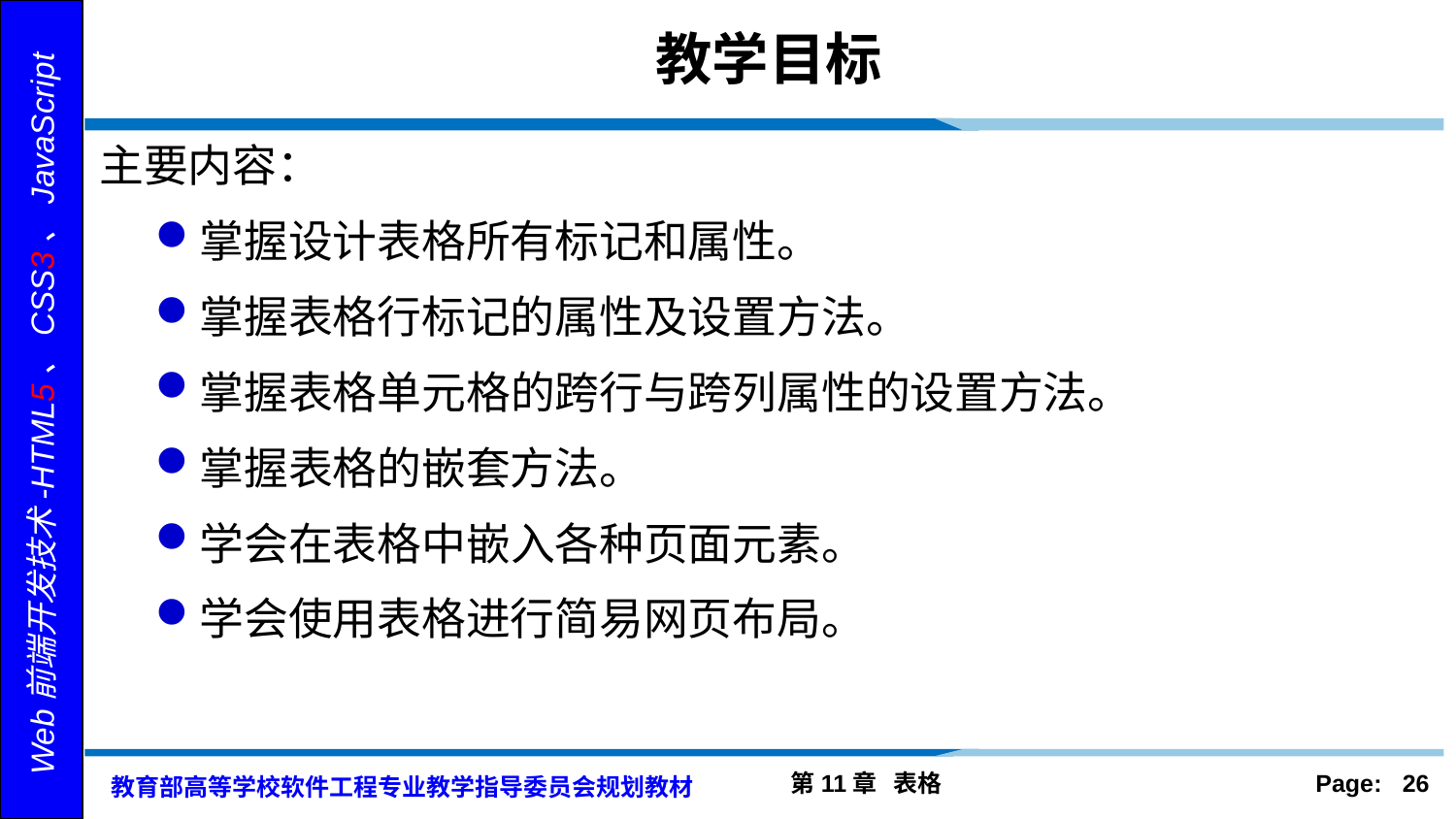

# 教学目标
主要内容：
掌握设计表格所有标记和属性。
掌握表格行标记的属性及设置方法。
掌握表格单元格的跨行与跨列属性的设置方法。
掌握表格的嵌套方法。
学会在表格中嵌入各种页面元素。
学会使用表格进行简易网页布局。